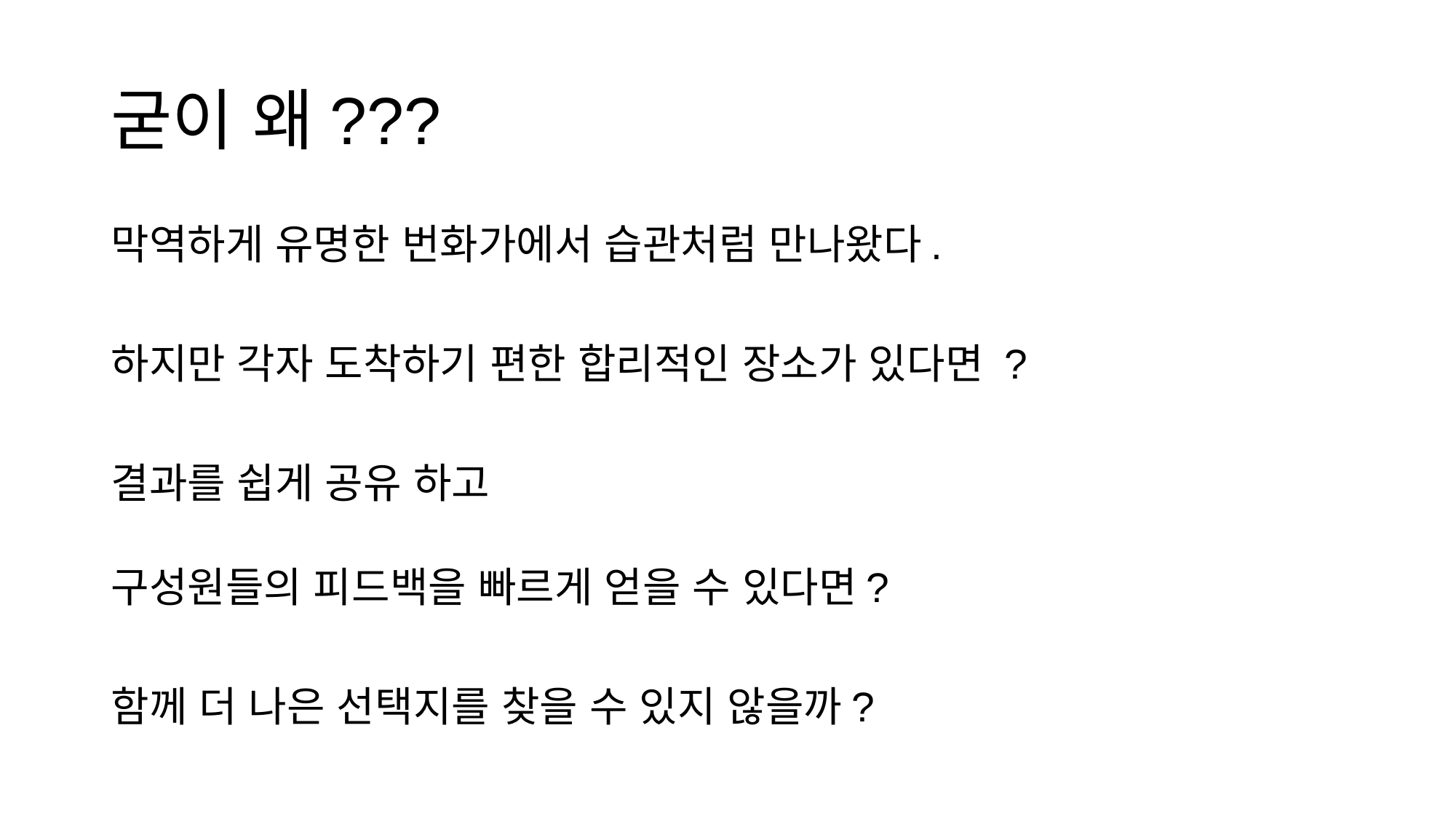

# 굳이 왜???
막역하게 유명한 번화가에서 습관처럼 만나왔다.

하지만 각자 도착하기 편한 합리적인 장소가 있다면 ?

결과를 쉽게 공유 하고
구성원들의 피드백을 빠르게 얻을 수 있다면?

함께 더 나은 선택지를 찾을 수 있지 않을까?